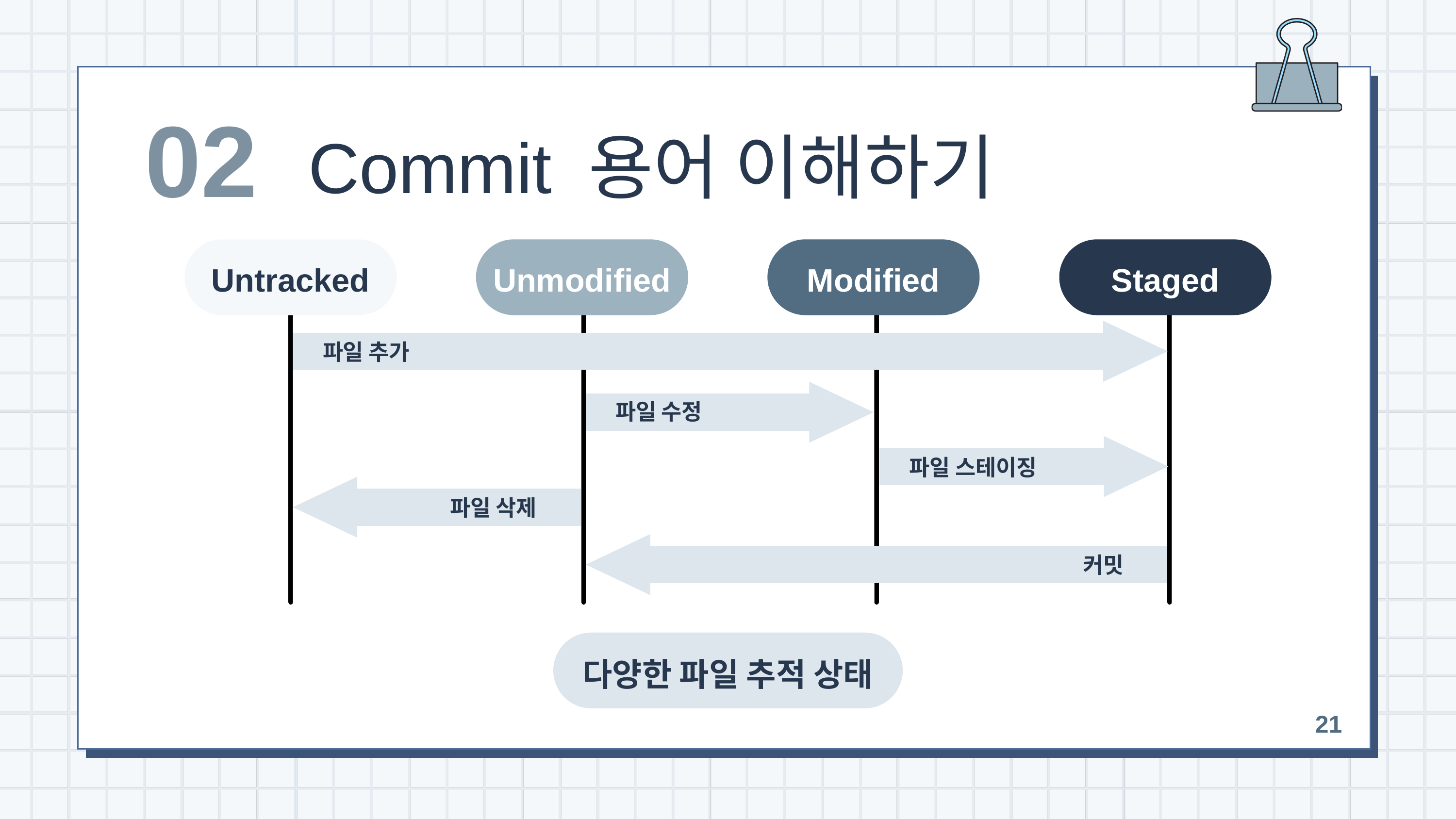

02
Commit 용어 이해하기

Untracked
Unmodified
Modified
Staged

    파일 추가

    파일 수정

    파일 스테이징

파일 삭제

커밋

다양한 파일 추적 상태
21